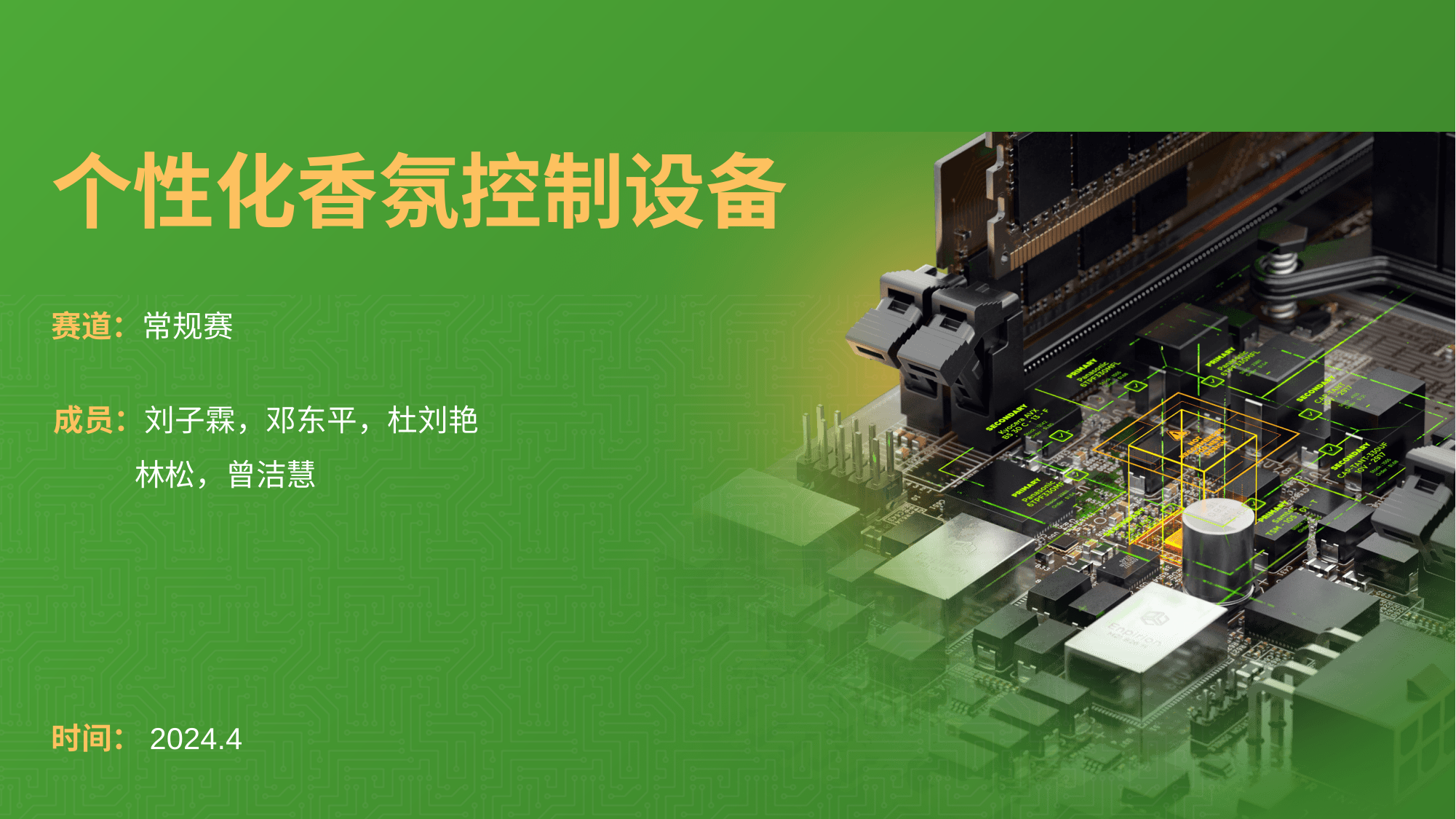

个性化香氛控制设备
赛道：常规赛
成员：刘子霖，邓东平，杜刘艳
           林松，曾洁慧
时间：2024.4